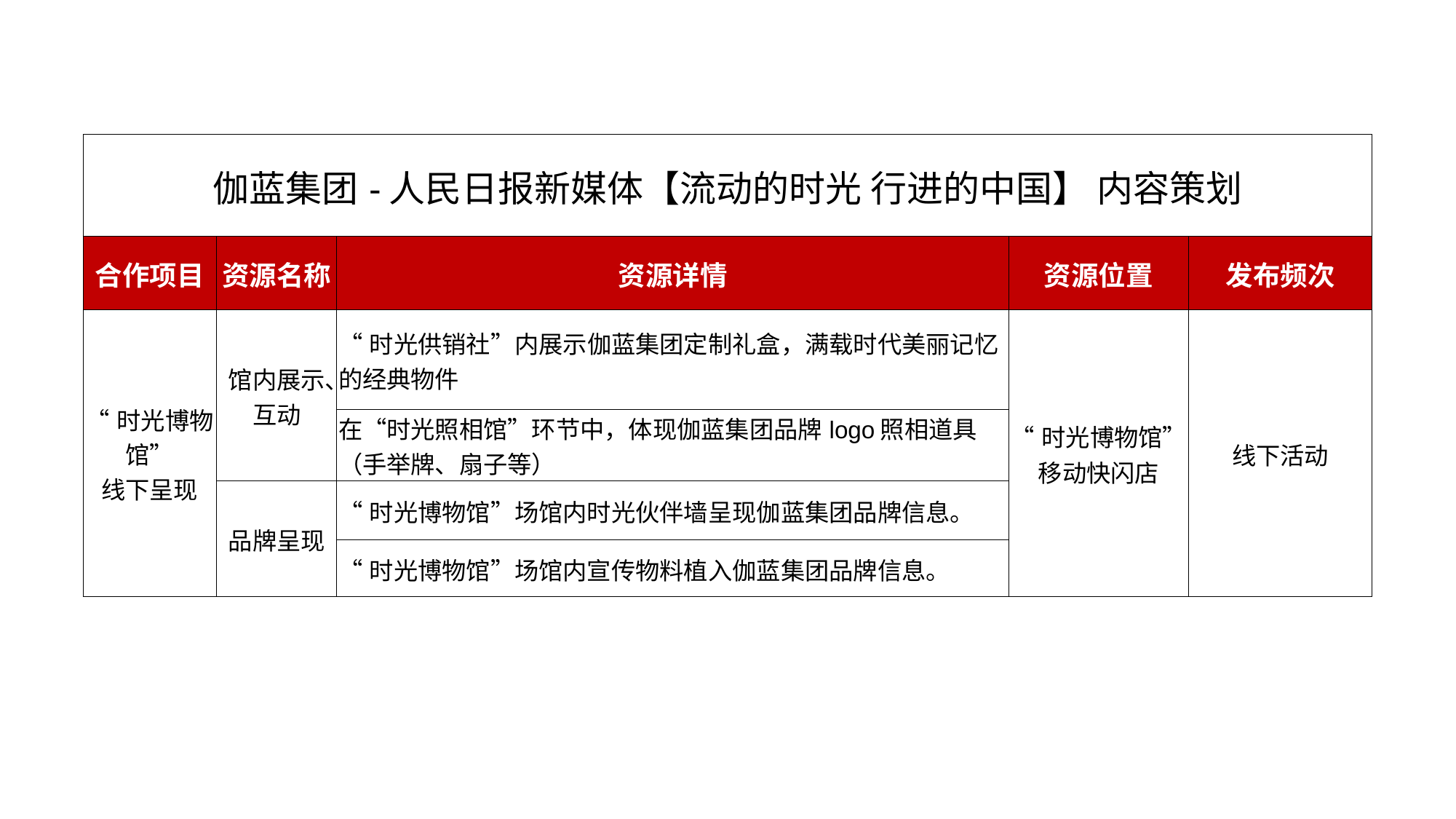

| 伽蓝集团-人民日报新媒体【流动的时光 行进的中国】 内容策划 |  |  |  |  |
| --- | --- | --- | --- | --- |
| 合作项目 | 资源名称 | 资源详情 | 资源位置 | 发布频次 |
| “时光博物馆” 线下呈现 | 馆内展示、互动 | “时光供销社”内展示伽蓝集团定制礼盒，满载时代美丽记忆的经典物件 | “时光博物馆”移动快闪店 | 线下活动 |
|  |  | 在“时光照相馆”环节中，体现伽蓝集团品牌logo照相道具（手举牌、扇子等） |  |  |
|  | 品牌呈现 | “时光博物馆”场馆内时光伙伴墙呈现伽蓝集团品牌信息。 |  |  |
|  |  | “时光博物馆”场馆内宣传物料植入伽蓝集团品牌信息。 |  |  |